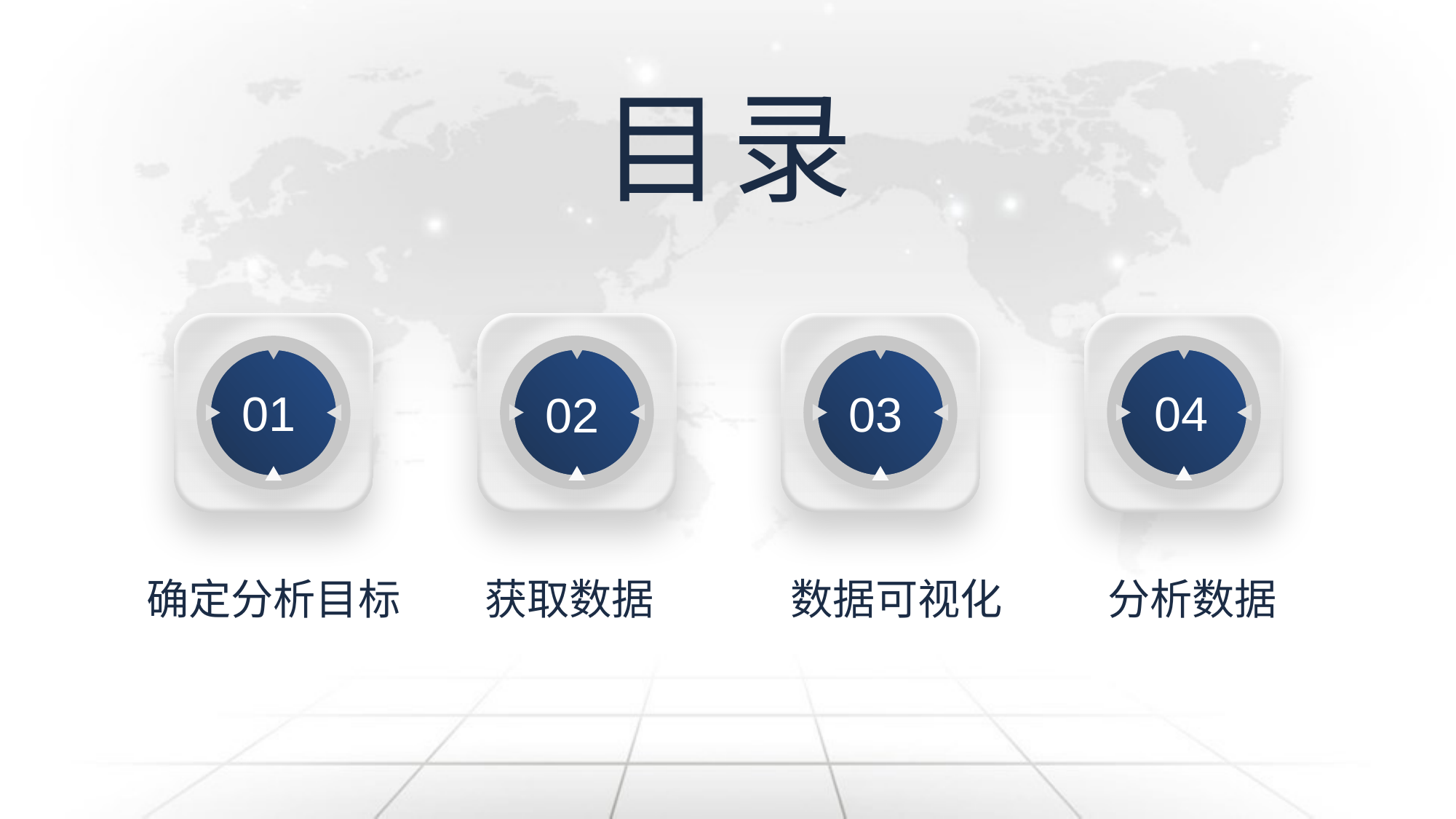

目录

02

03

04

01
获取数据

  数据可视化

  分析数据

  确定分析目标